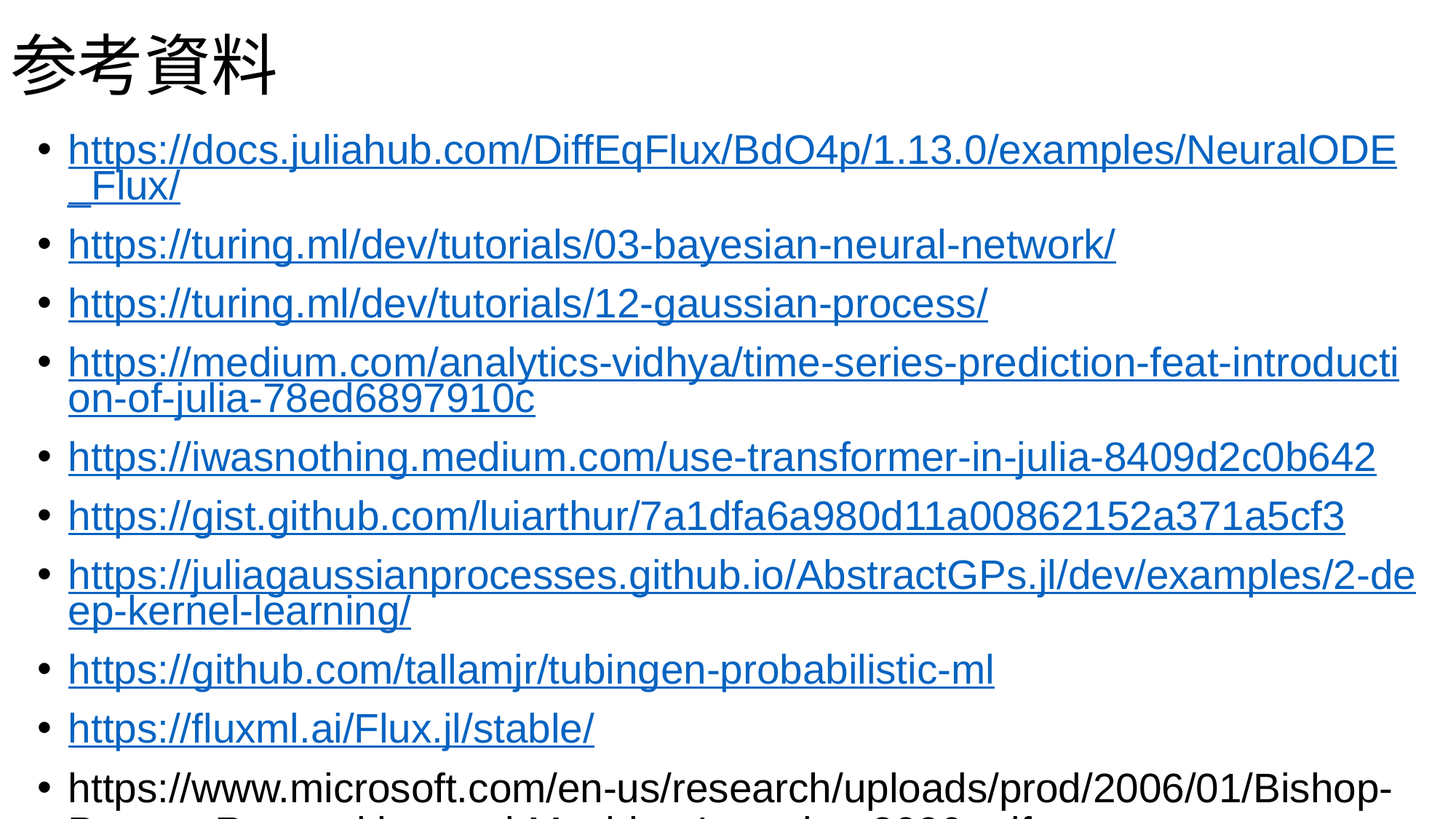

# 参考資料
https://docs.juliahub.com/DiffEqFlux/BdO4p/1.13.0/examples/NeuralODE_Flux/
https://turing.ml/dev/tutorials/03-bayesian-neural-network/
https://turing.ml/dev/tutorials/12-gaussian-process/
https://medium.com/analytics-vidhya/time-series-prediction-feat-introduction-of-julia-78ed6897910c
https://iwasnothing.medium.com/use-transformer-in-julia-8409d2c0b642
https://gist.github.com/luiarthur/7a1dfa6a980d11a00862152a371a5cf3
https://juliagaussianprocesses.github.io/AbstractGPs.jl/dev/examples/2-deep-kernel-learning/
https://github.com/tallamjr/tubingen-probabilistic-ml
https://fluxml.ai/Flux.jl/stable/
https://www.microsoft.com/en-us/research/uploads/prod/2006/01/Bishop-Pattern-Recognition-and-Machine-Learning-2006.pdf